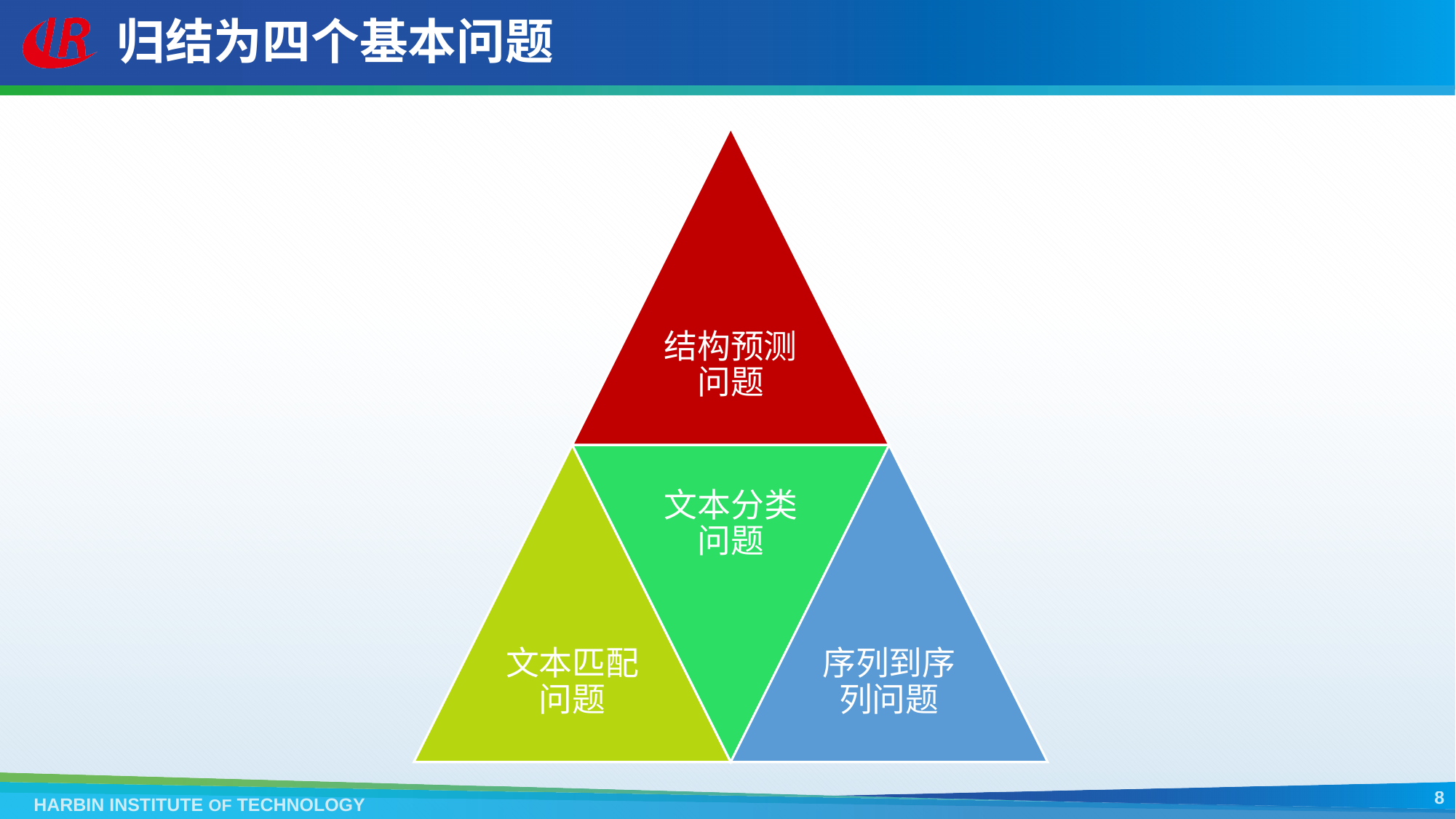

# 归结为四个基本问题
结构预测问题
文本匹配问题
文本分类问题
序列到序列问题
8
HARBIN INSTITUTE OF TECHNOLOGY